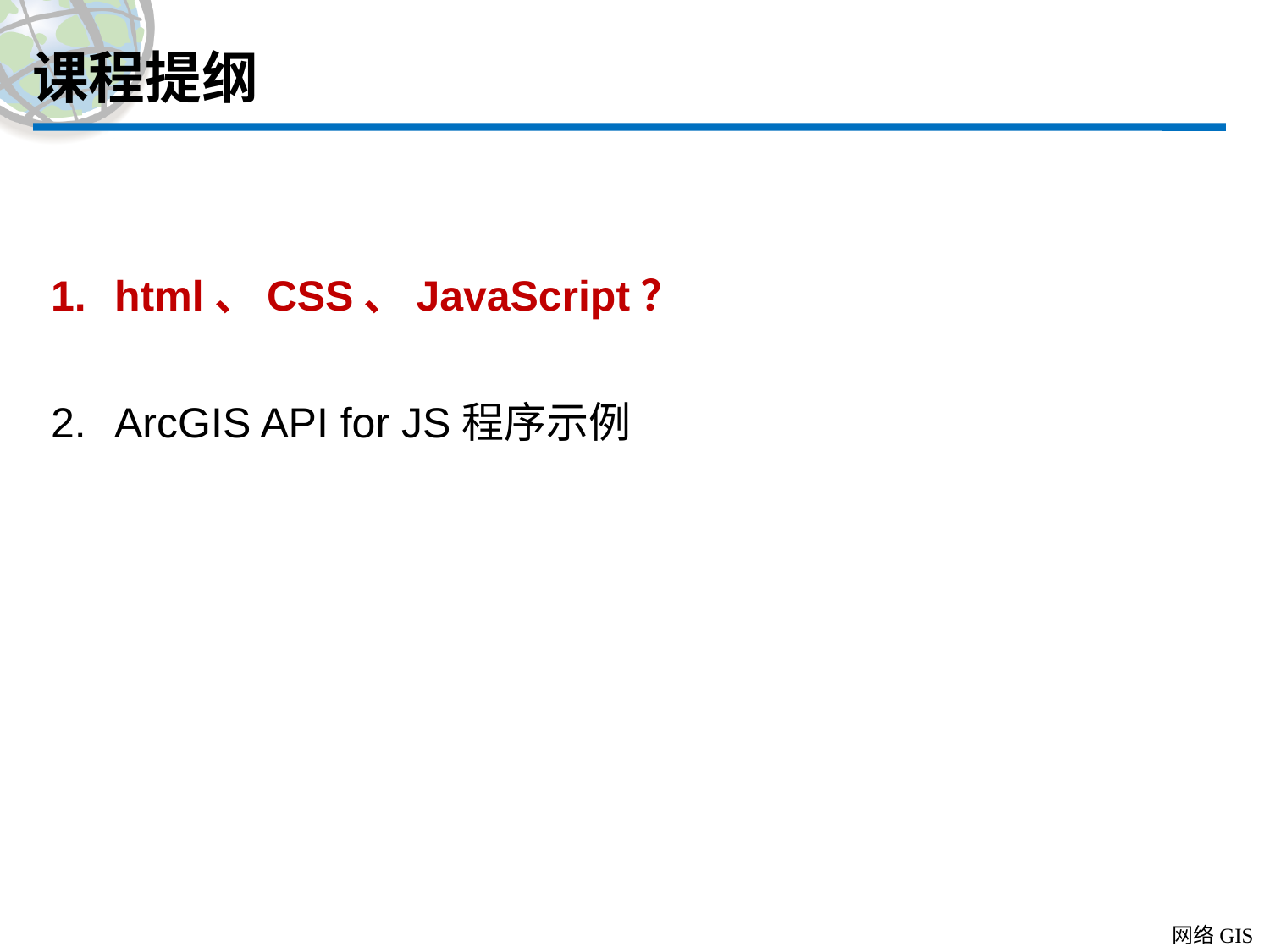

# 课程提纲
html、CSS、JavaScript？
ArcGIS API for JS程序示例